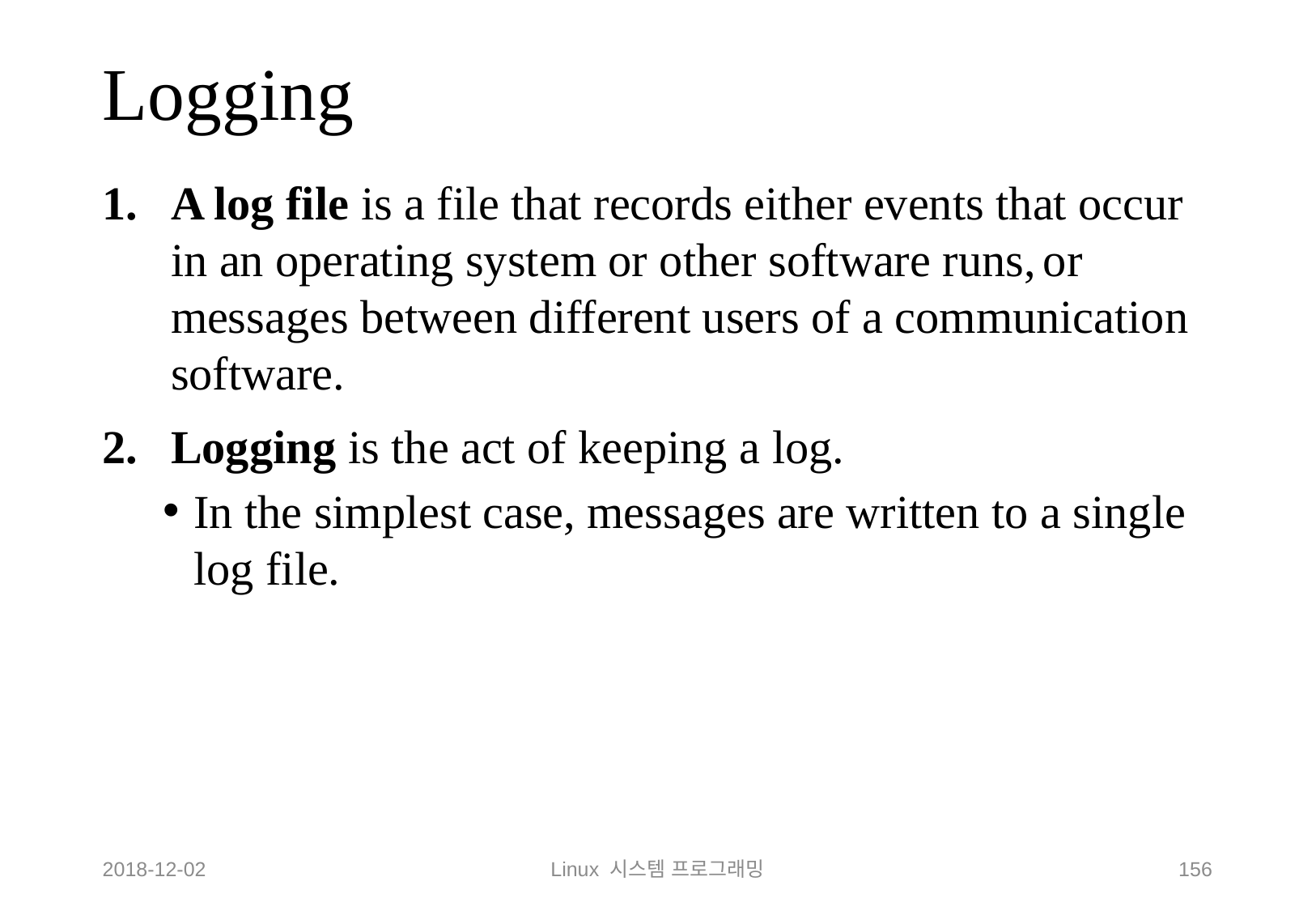

# Logging
A log file is a file that records either events that occur in an operating system or other software runs, or messages between different users of a communication software.
Logging is the act of keeping a log.
In the simplest case, messages are written to a single log file.
2018-12-02
Linux 시스템 프로그래밍
156